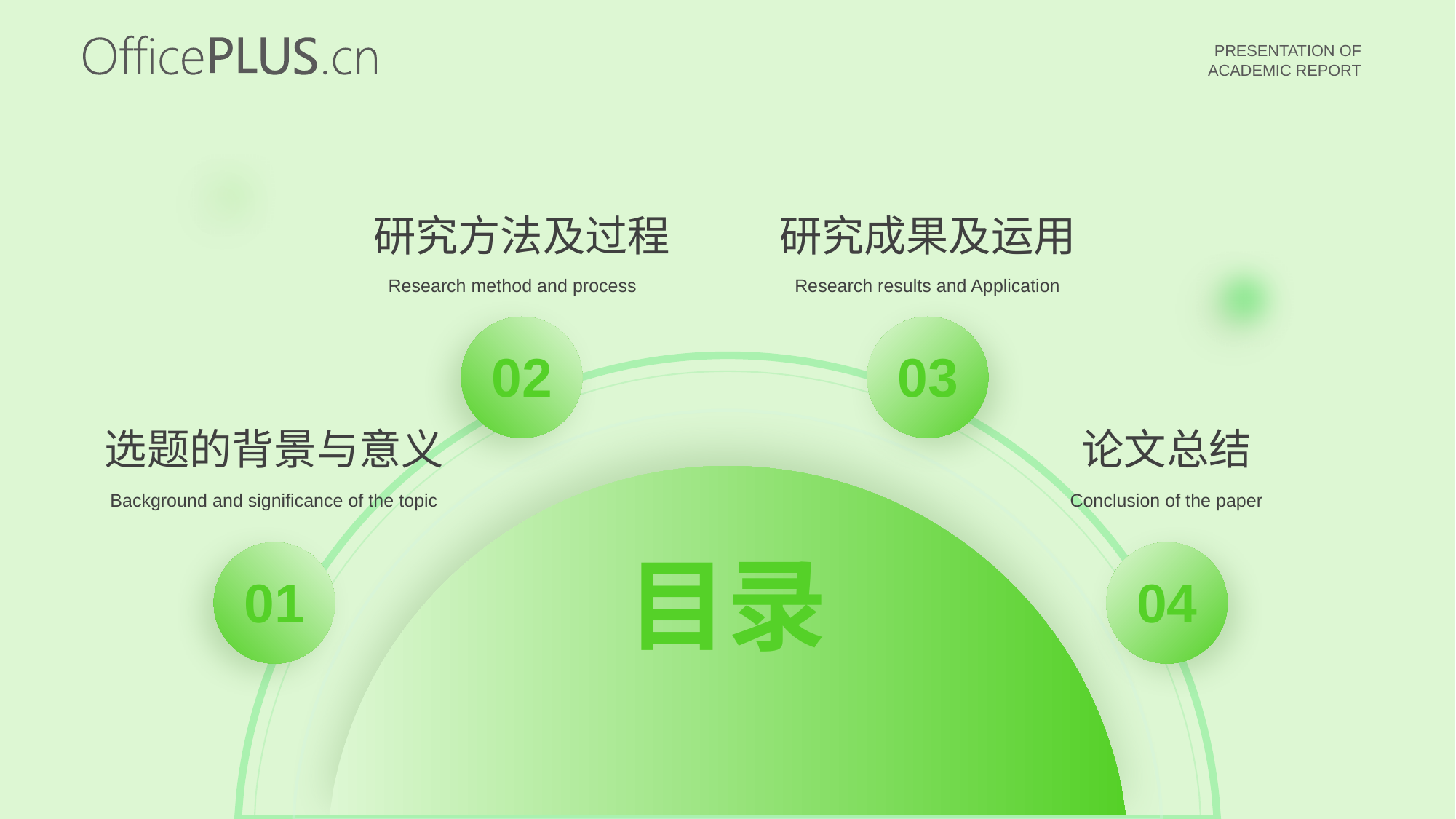

研究方法及过程
研究成果及运用
Research method and process
Research results and Application

02
03
选题的背景与意义
论文总结
Background and significance of the topic
Conclusion of the paper

目录
01
04
CONTENTS